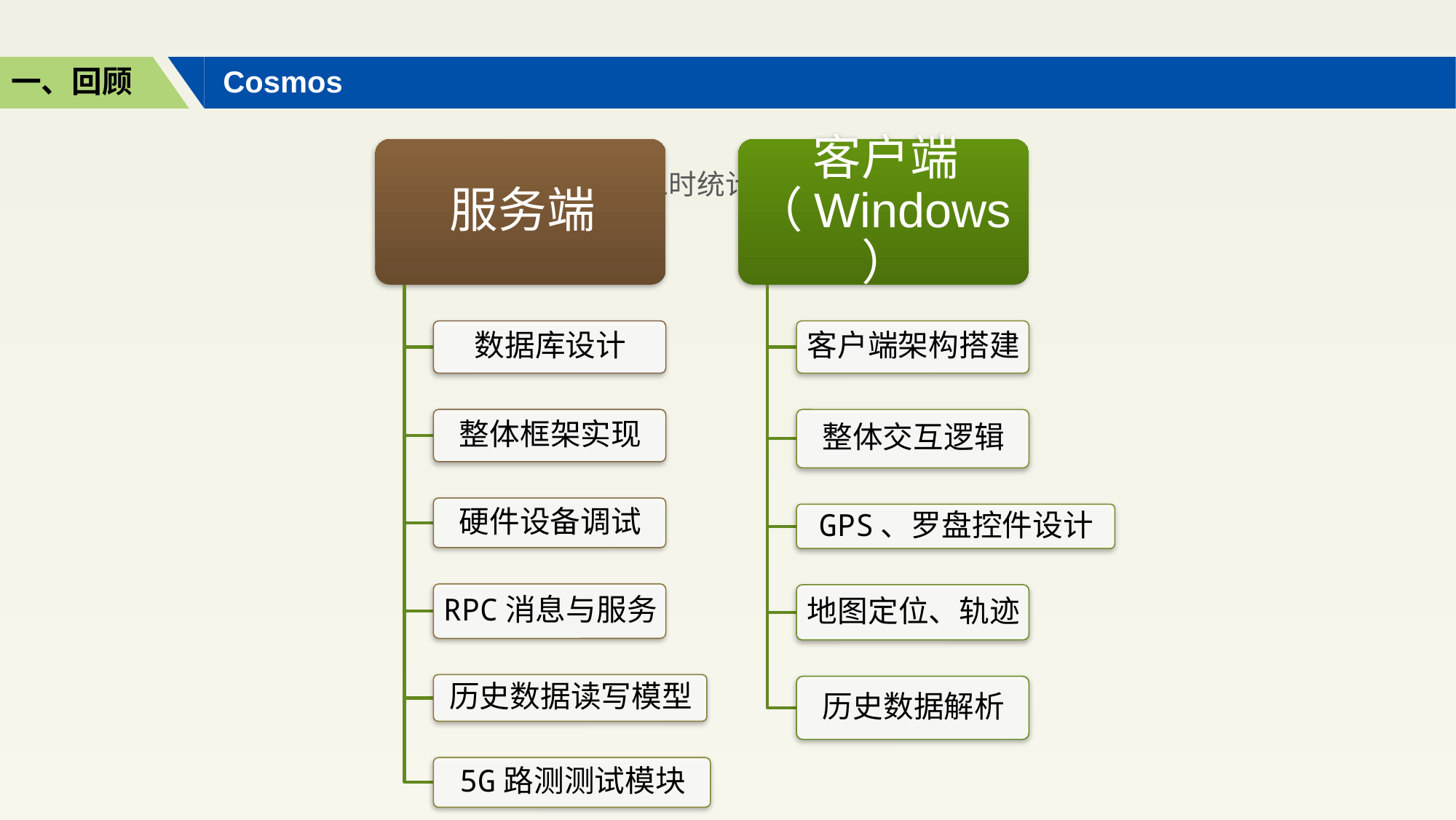

一、回顾
Cosmos

### Chart: 工时统计

| Category |
|---|
服务端
数据库设计
整体框架实现
硬件设备调试
RPC消息与服务
历史数据读写模型
5G路测测试模块
客户端（Windows）
客户端架构搭建
整体交互逻辑
GPS、罗盘控件设计
地图定位、轨迹
历史数据解析